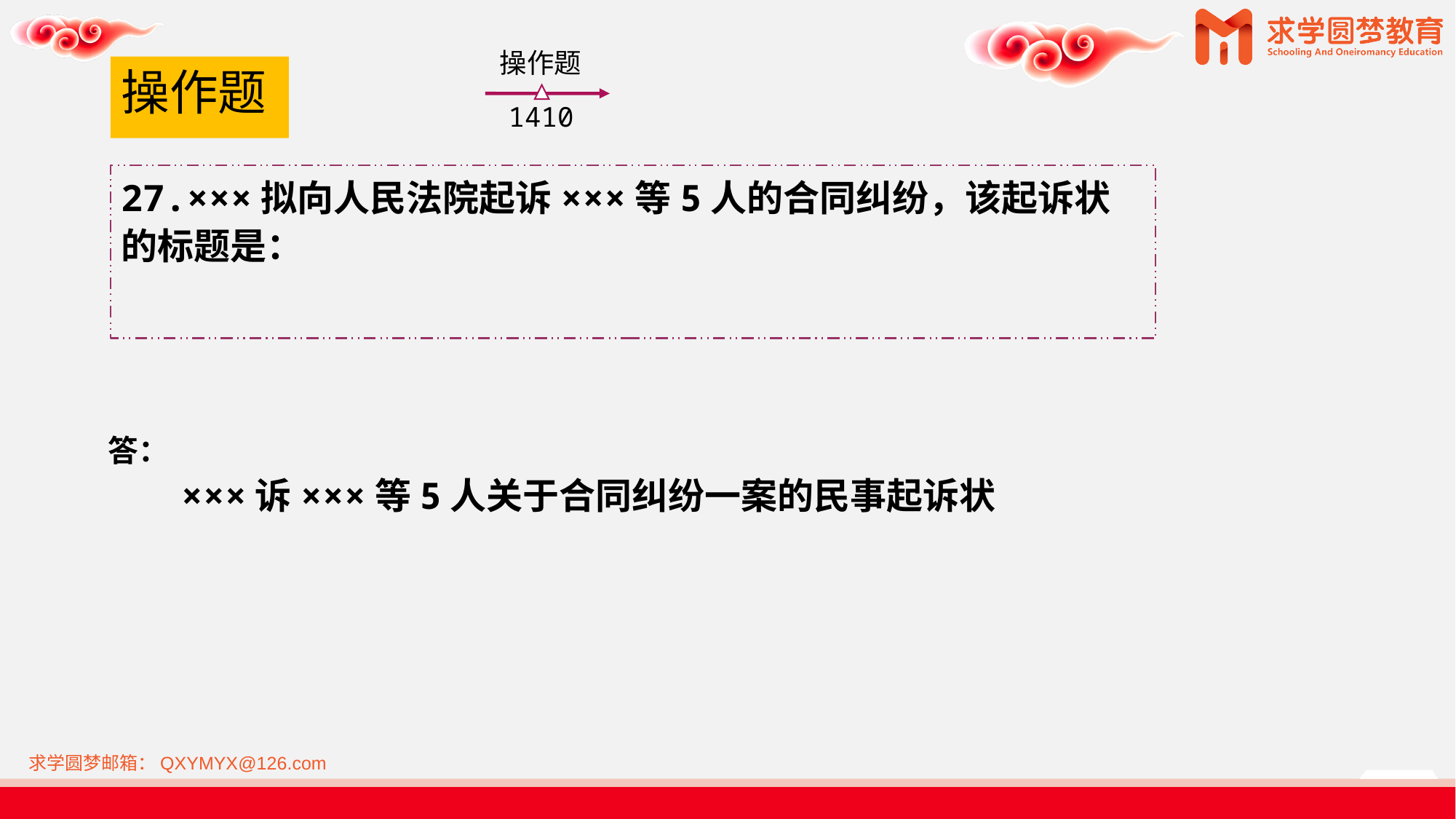

操作题

1410
# 操作题
27.×××拟向人民法院起诉×××等5人的合同纠纷，该起诉状的标题是：
答：
    ×××诉×××等5人关于合同纠纷一案的民事起诉状